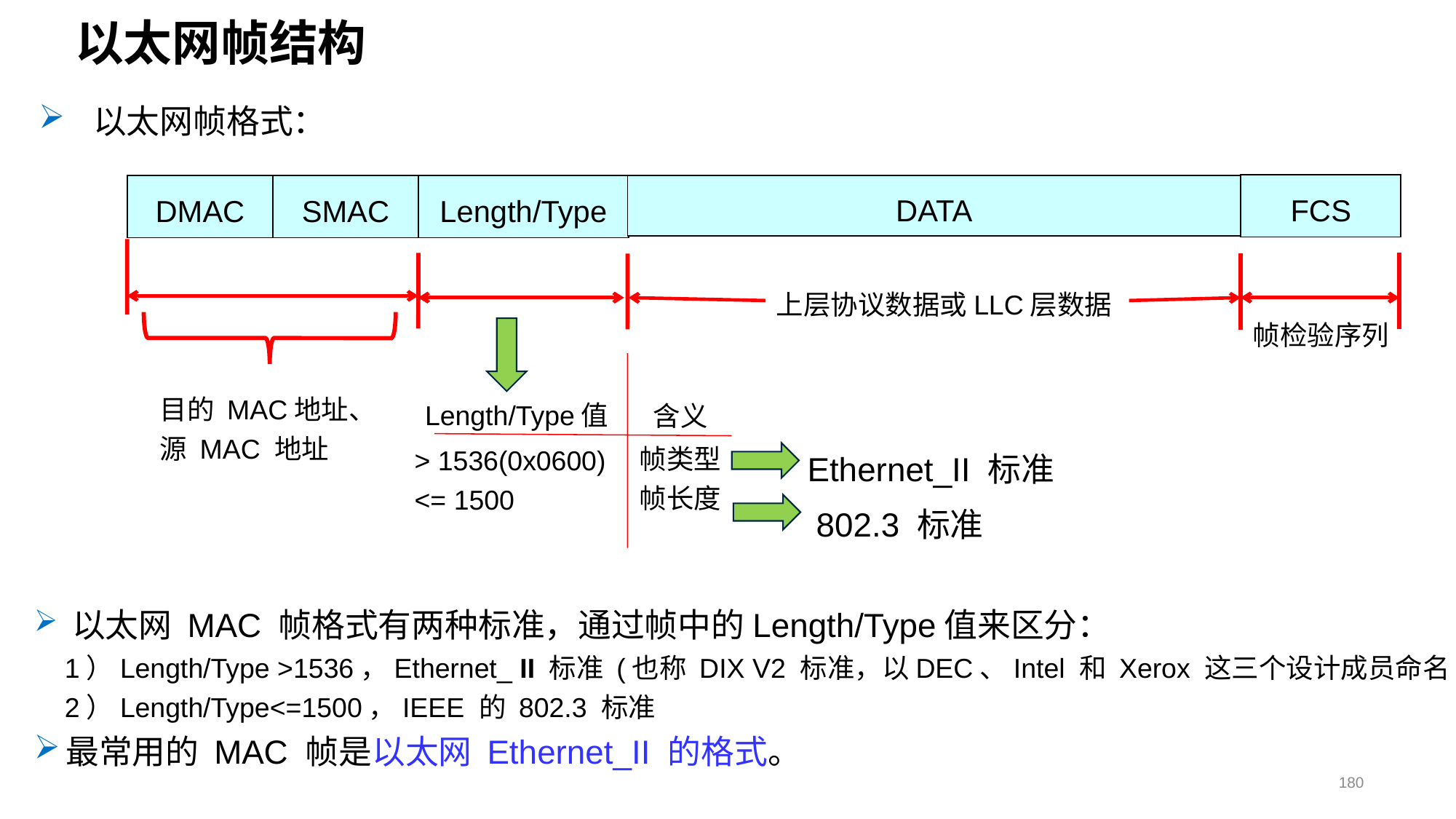

# 以太网帧结构
以太网帧格式：
FCS
DATA
Length/Type
DMAC
SMAC

上层协议数据或LLC层数据
帧检验序列

目的 MAC地址、
源 MAC 地址
Length/Type值
含义

帧类型
帧长度
            > 1536(0x0600)
            <= 1500

Ethernet_II 标准

802.3 标准
 以太网 MAC 帧格式有两种标准，通过帧中的Length/Type值来区分：
    1）Length/Type >1536，Ethernet_ II 标准 (也称 DIX V2 标准，以DEC、Intel 和 Xerox 这三个设计成员命名
    2）Length/Type<=1500，IEEE 的 802.3 标准
最常用的 MAC 帧是以太网 Ethernet_II 的格式。
180